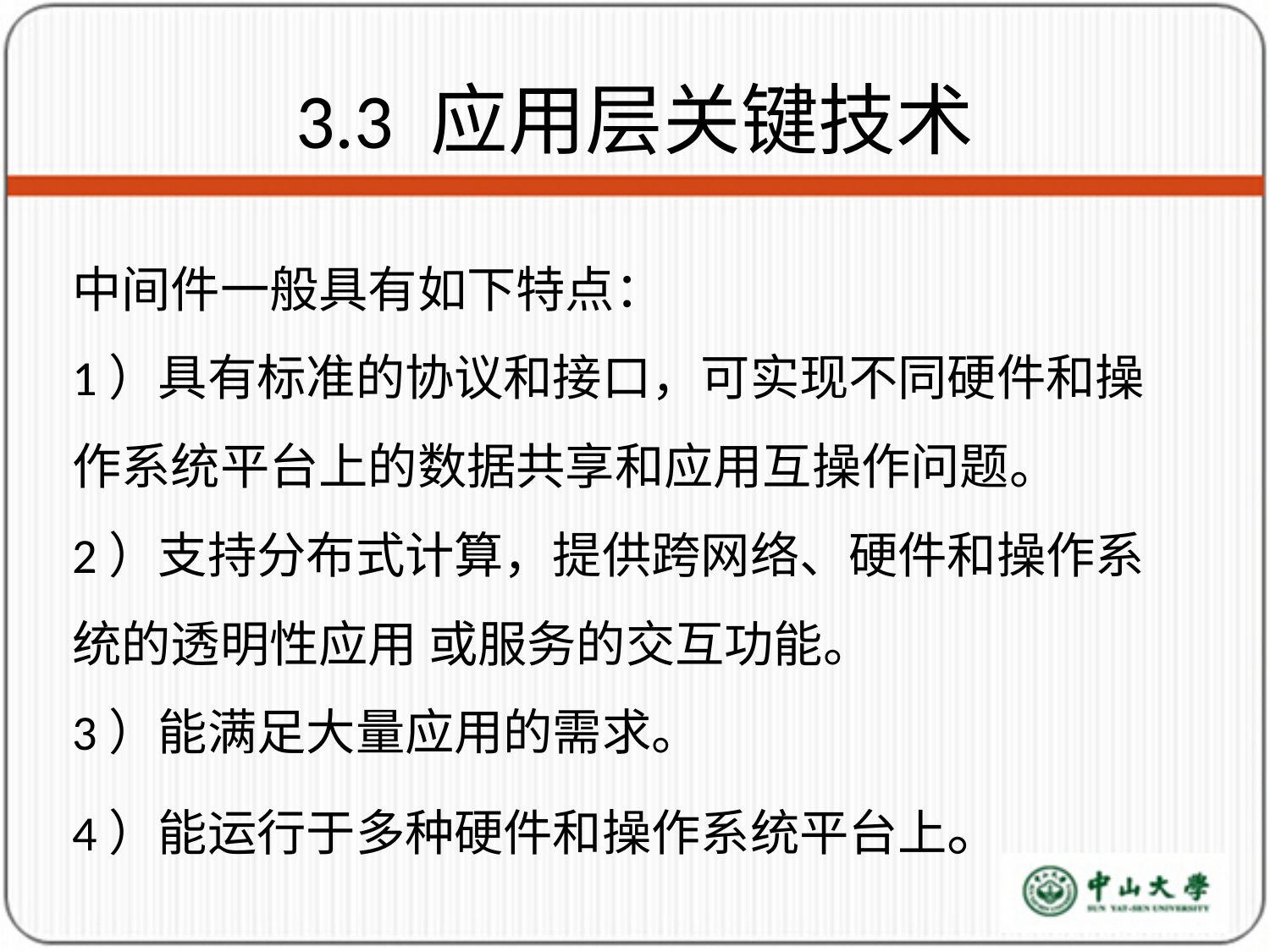

# 3.3 应用层关键技术
中间件一般具有如下特点：
1）具有标准的协议和接口，可实现不同硬件和操作系统平台上的数据共享和应用互操作问题。
2）支持分布式计算，提供跨网络、硬件和操作系统的透明性应用 或服务的交互功能。
3）能满足大量应用的需求。
4）能运行于多种硬件和操作系统平台上。